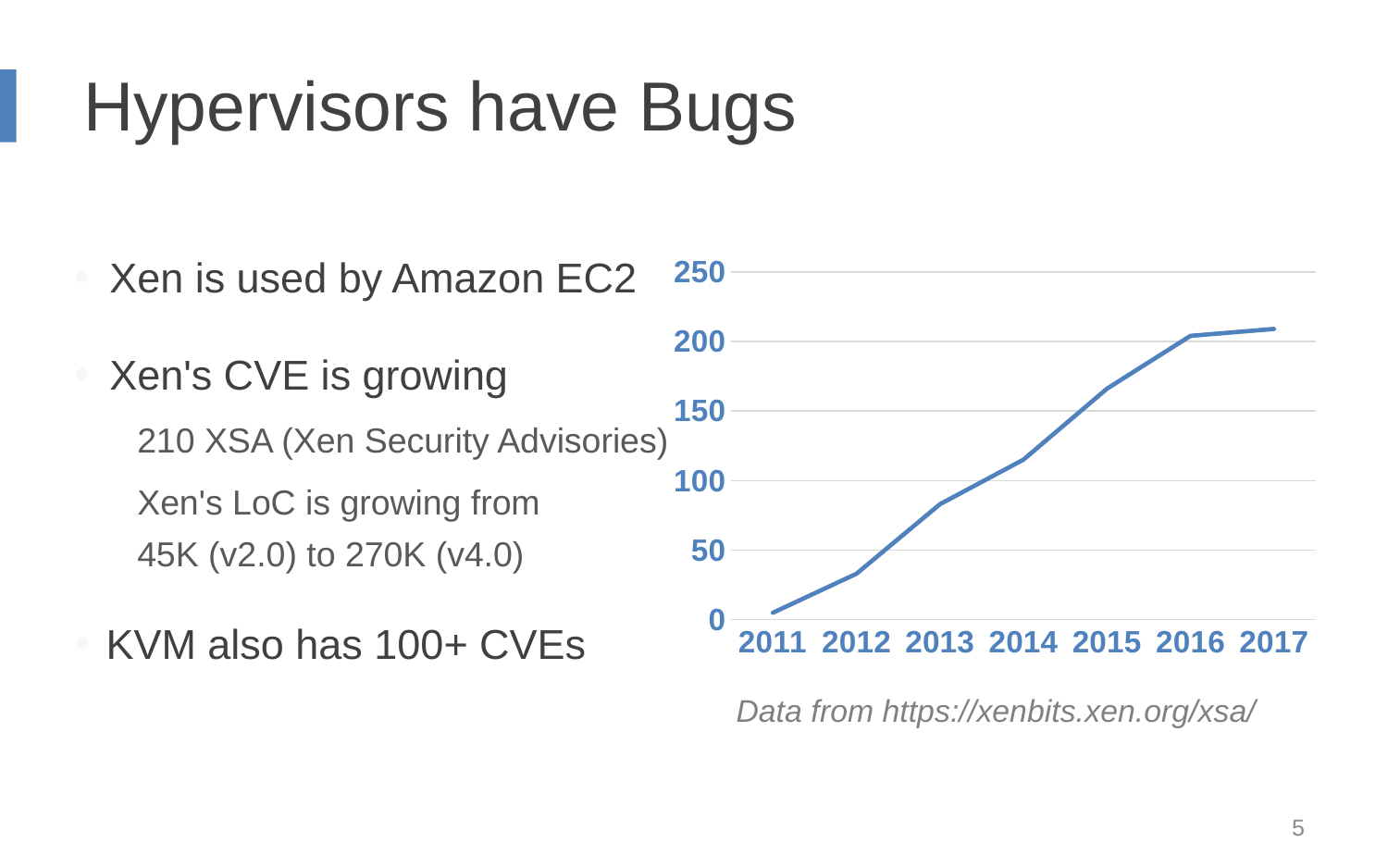

# Hypervisors have Bugs
Xen is used by Amazon EC2
Xen's CVE is growing
210 XSA (Xen Security Advisories)
Xen's LoC is growing from
45K (v2.0) to 270K (v4.0)
KVM also has 100+ CVEs

### Chart

| Category | 系列 1 |
|---|---|
| 2011 | 5.0 |
| 2012 | 33.0 |
| 2013 | 83.0 |
| 2014 | 115.0 |
| 2015 | 166.0 |
| 2016 | 204.0 |
| 2017 | 209.0 |
Data from https://xenbits.xen.org/xsa/
5